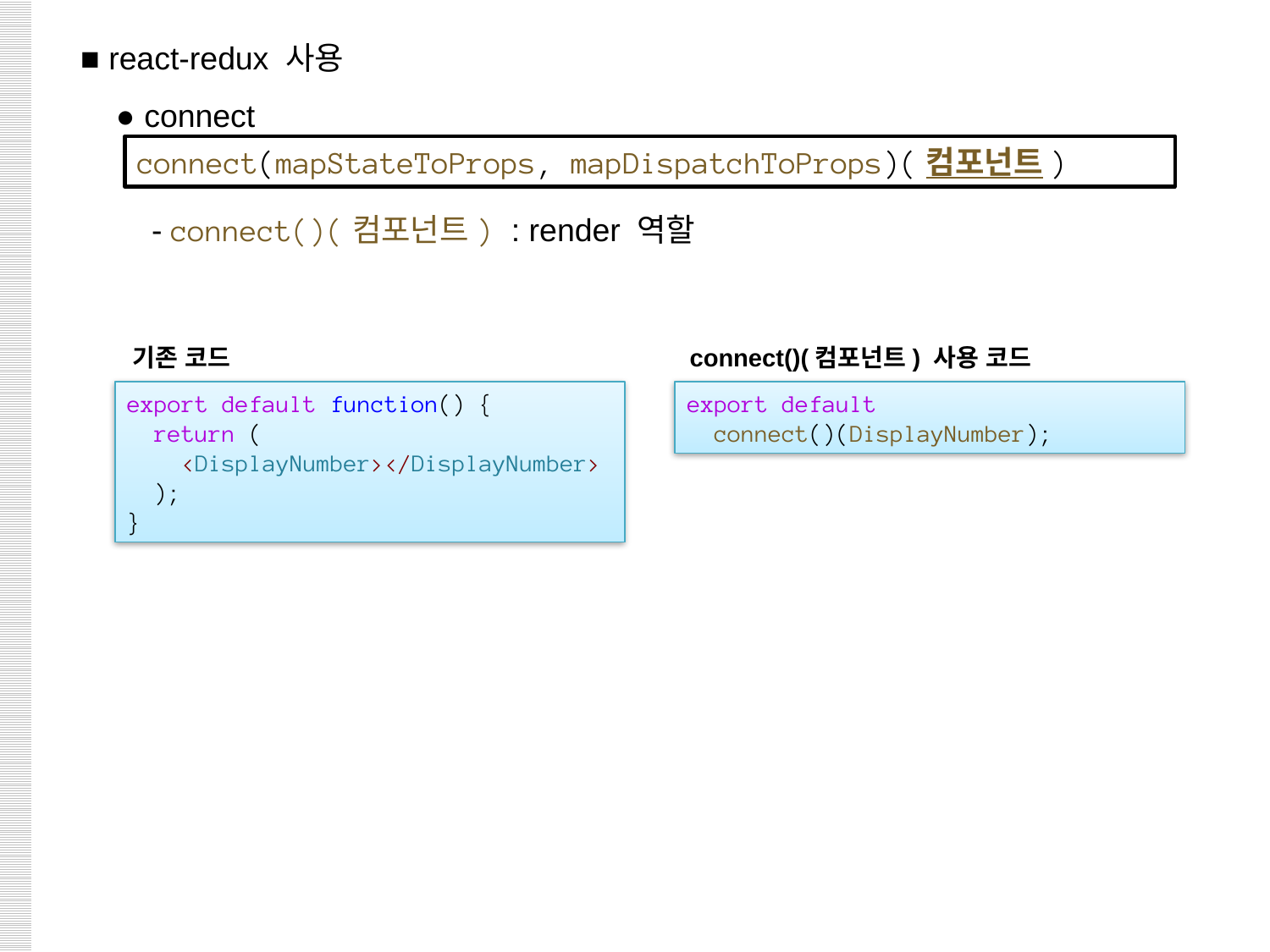

■ react-redux 사용
    ● connect

        - connect()(컴포넌트) : render 역할
connect(mapStateToProps, mapDispatchToProps)(컴포넌트)
기존 코드
connect()(컴포넌트) 사용 코드
export default function() {
  return (
    <DisplayNumber></DisplayNumber>
  );
}
export default
  connect()(DisplayNumber);